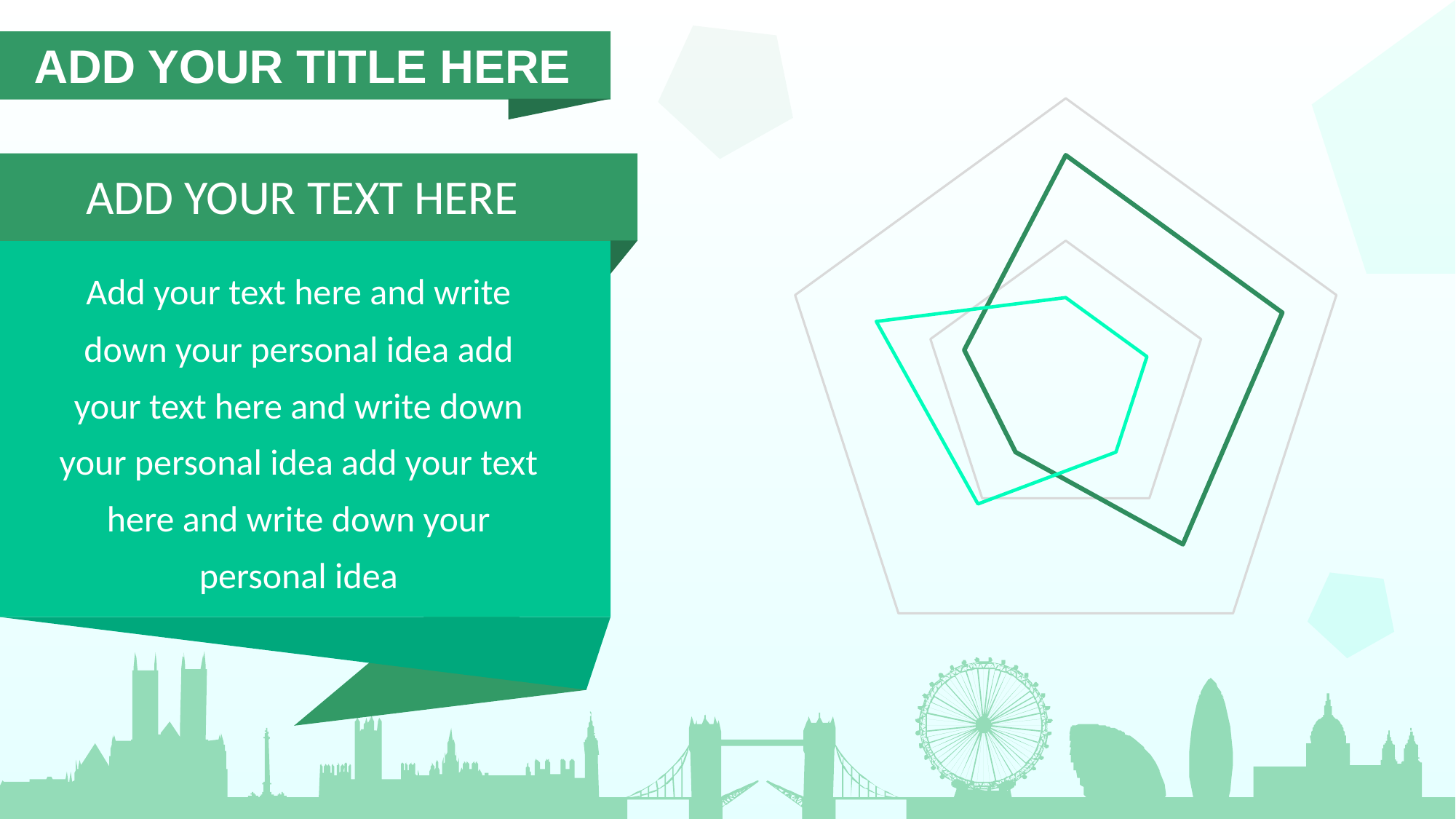

ADD YOUR TITLE HERE

### Chart

| Category | 系列 1 | 系列 2 |
|---|---|---|
| 37261 | 32.0 | 12.0 |
| 37262 | 32.0 | 12.0 |
| 37263 | 28.0 | 12.0 |
| 37264 | 12.0 | 21.0 |
| 37265 | 15.0 | 28.0 |

ADD YOUR TEXT HERE

Add your text here and write down your personal idea add your text here and write down your personal idea add your text here and write down your personal idea